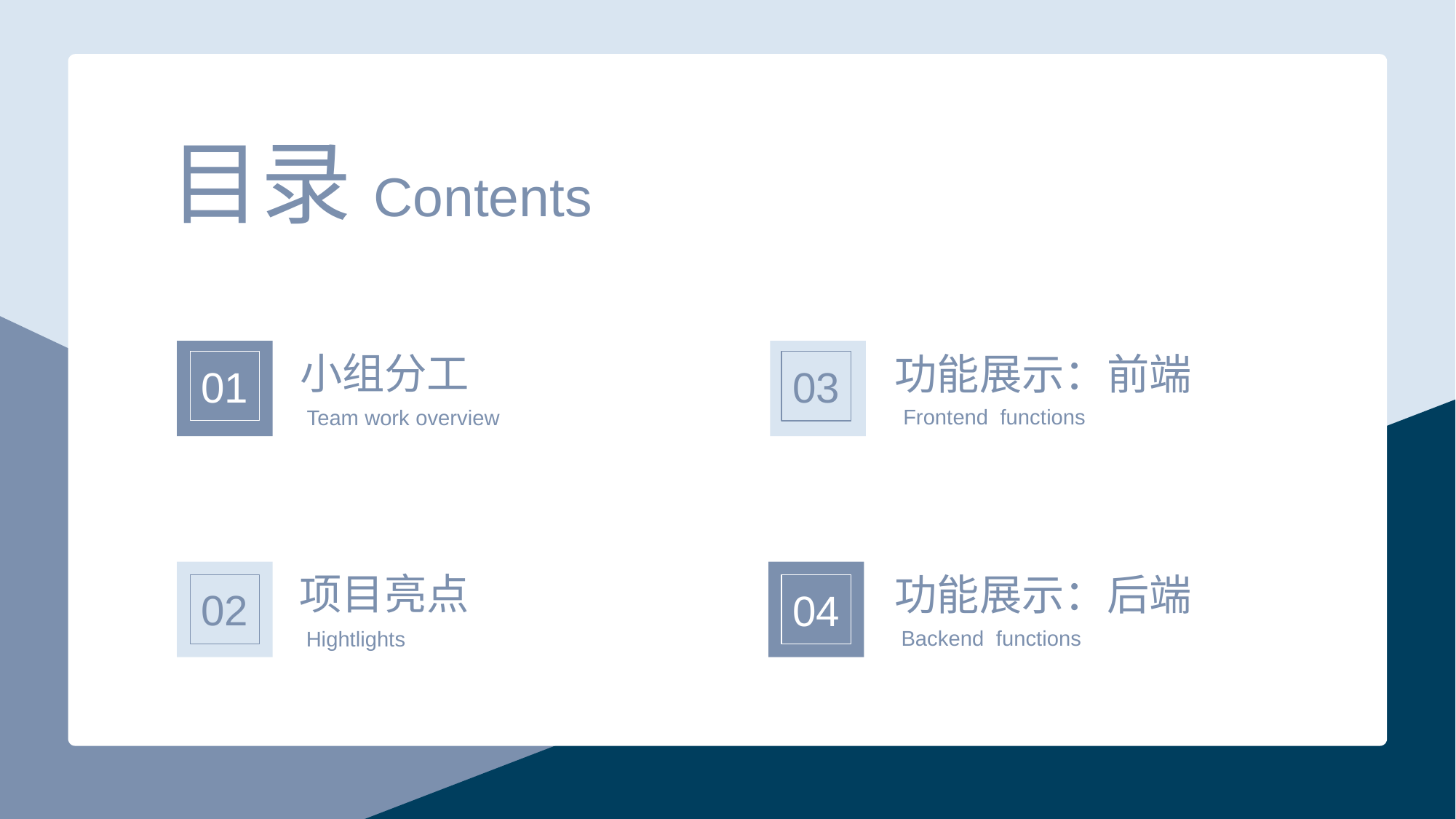

目录Contents

小组分工
功能展示：前端

01
03
Frontend  functions
Team work overview
项目亮点

功能展示：后端

02
04
Backend  functions
Hightlights